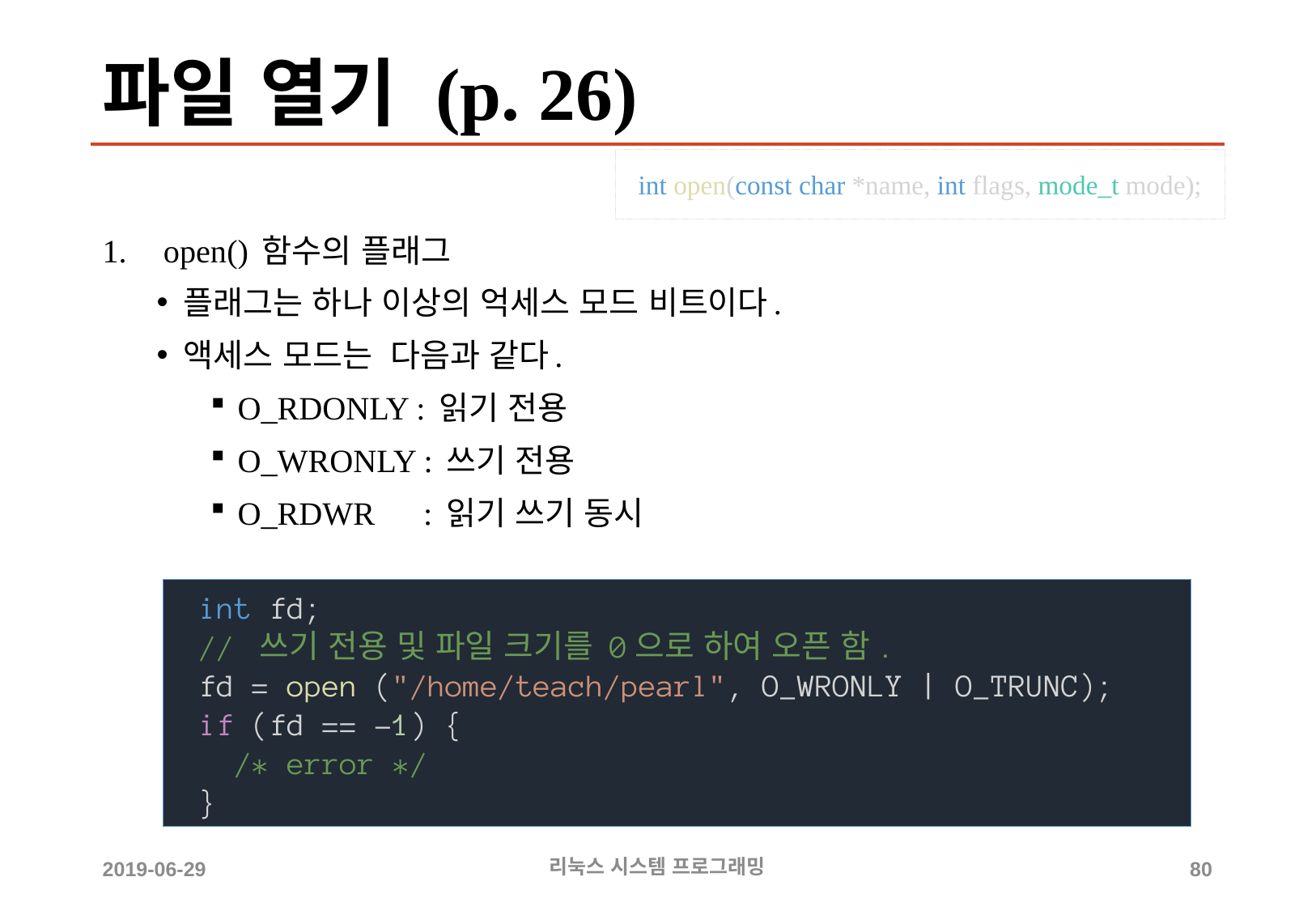

# 파일 열기 (p. 26)
int open(const char *name, int flags, mode_t mode);
open() 함수의 플래그
플래그는 하나 이상의 억세스 모드 비트이다.
액세스 모드는  다음과 같다.
O_RDONLY : 읽기 전용
O_WRONLY : 쓰기 전용
O_RDWR      : 읽기 쓰기 동시

int fd;
// 쓰기 전용 및 파일 크기를 0으로 하여 오픈 함.
fd = open ("/home/teach/pearl", O_WRONLY | O_TRUNC);
if (fd == -1) {
  /* error */
}
2019-06-29
리눅스 시스템 프로그래밍
80